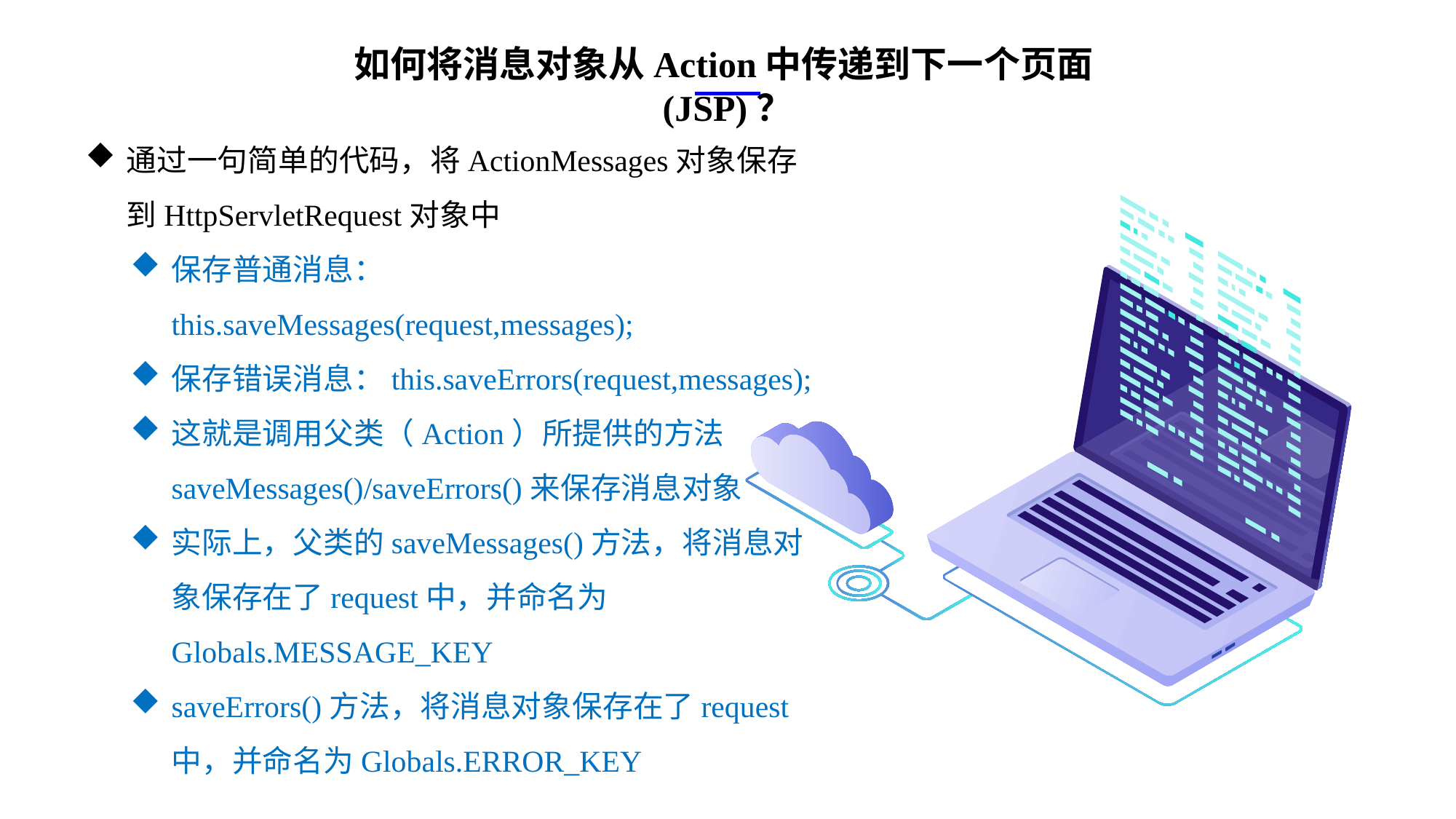

如何将消息对象从Action中传递到下一个页面(JSP)？
通过一句简单的代码，将ActionMessages对象保存到HttpServletRequest对象中
保存普通消息：this.saveMessages(request,messages);
保存错误消息：this.saveErrors(request,messages);
这就是调用父类（Action）所提供的方法saveMessages()/saveErrors()来保存消息对象
实际上，父类的saveMessages()方法，将消息对象保存在了request中，并命名为Globals.MESSAGE_KEY
saveErrors()方法，将消息对象保存在了request中，并命名为Globals.ERROR_KEY

e7d195523061f1c0ae0eb3eed39d2bcef4622b2499a05fe6567B54A876BEB457BD1EB8EBE9915191D1FA2E860D28D251AB291D9CBBDD28D4BD16020FD75D8281481517FC21E86E4C931520AFA1087E92E357E3DB373CA326F6F926B1A67F681E99E875FFD293B2C32B3919AE4D43F9436862A7DD54F9346DF3662D8AB7319030EF75D53FF682DE13